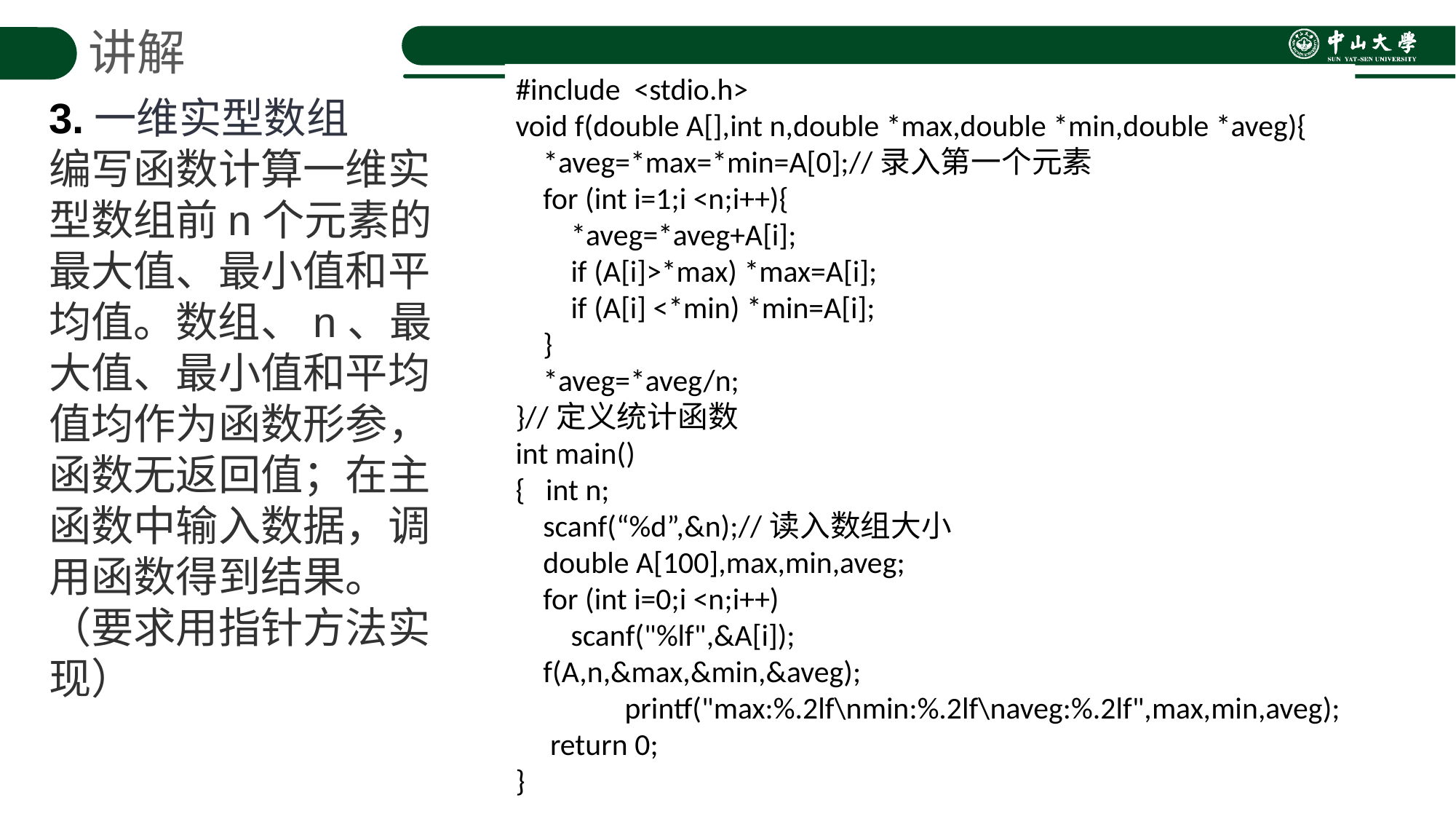

讲解
#include  <stdio.h>
void f(double A[],int n,double *max,double *min,double *aveg){
    *aveg=*max=*min=A[0];//录入第一个元素
    for (int i=1;i <n;i++){
        *aveg=*aveg+A[i];
        if (A[i]>*max) *max=A[i];
        if (A[i] <*min) *min=A[i];
    }
    *aveg=*aveg/n;
}//定义统计函数
int main()
{   int n;
    scanf(“%d”,&n);//读入数组大小
    double A[100],max,min,aveg;
    for (int i=0;i <n;i++)
        scanf("%lf",&A[i]);
    f(A,n,&max,&min,&aveg);
	printf("max:%.2lf\nmin:%.2lf\naveg:%.2lf",max,min,aveg);
     return 0;
}
3.一维实型数组
编写函数计算一维实型数组前n个元素的最大值、最小值和平均值。数组、n、最大值、最小值和平均值均作为函数形参，函数无返回值；在主函数中输入数据，调用函数得到结果。（要求用指针方法实现）

C语言程序设计
76